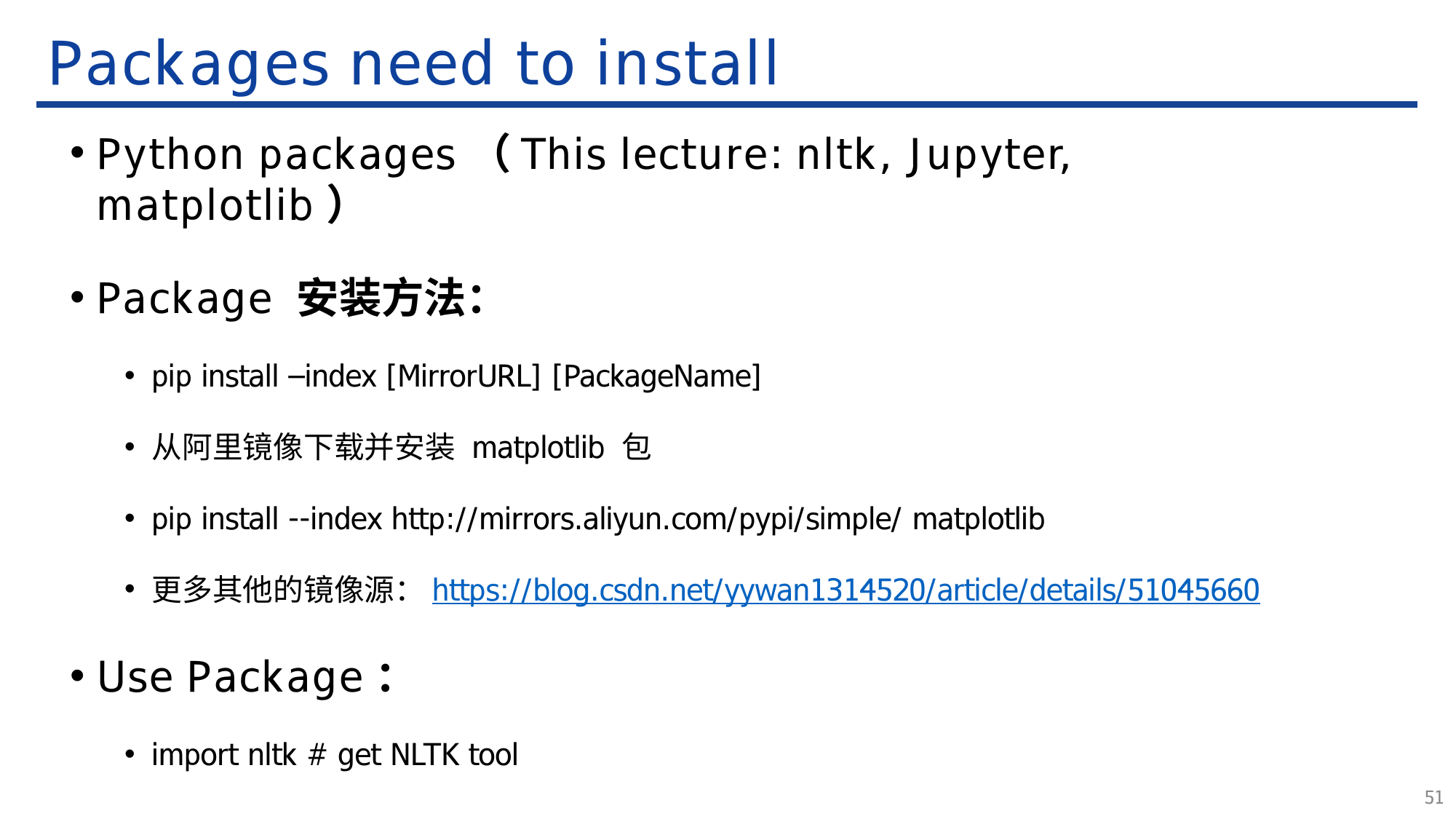

# Packages need to install
Python packages（This lecture: nltk, Jupyter, matplotlib）
Package 安装方法：
pip install –index [MirrorURL] [PackageName]
从阿里镜像下载并安装 matplotlib 包
pip install --index http://mirrors.aliyun.com/pypi/simple/ matplotlib
更多其他的镜像源：https://blog.csdn.net/yywan1314520/article/details/51045660
Use Package：
import nltk # get NLTK tool
51